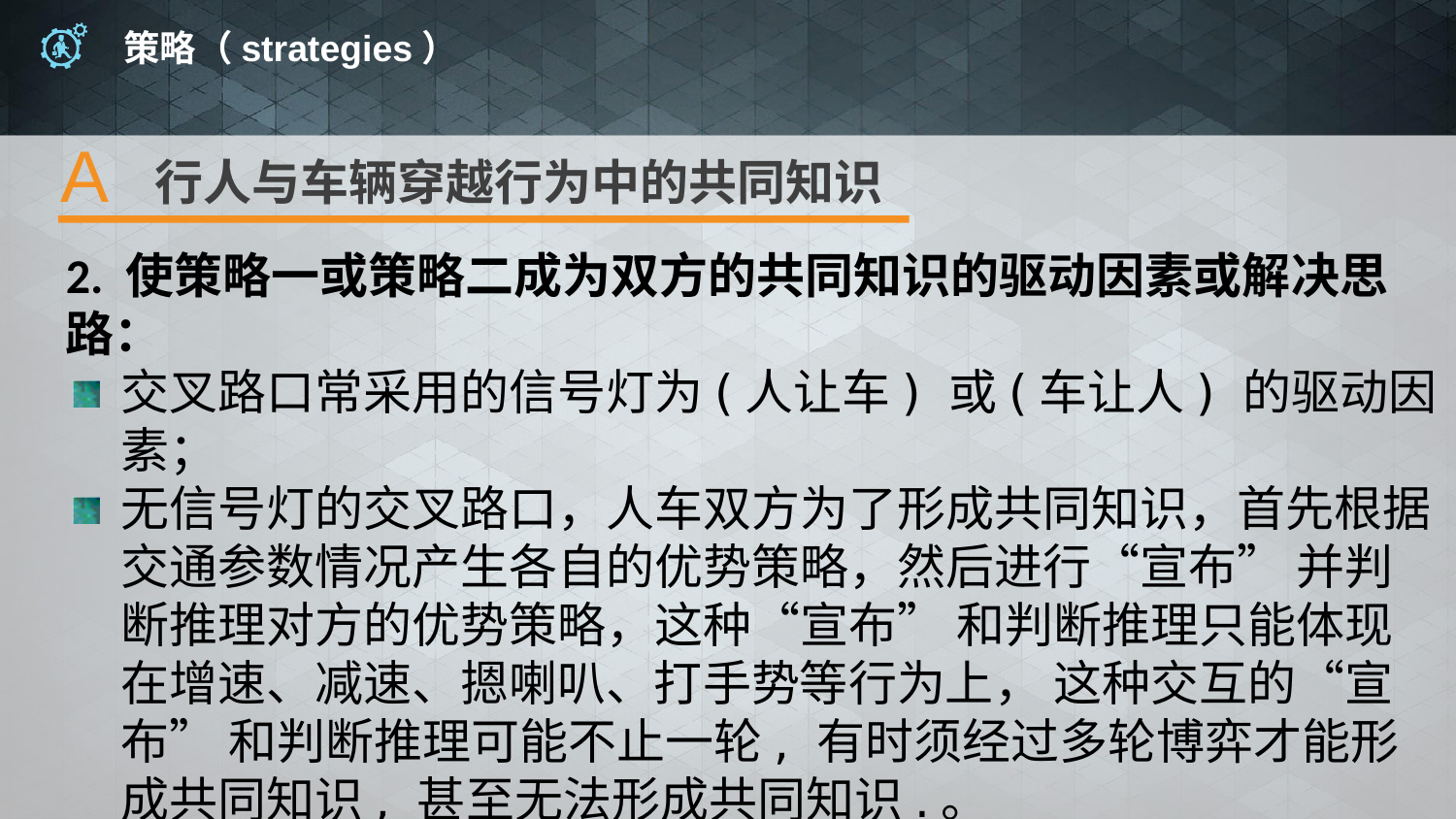

# 策略（strategies）
A
行人与车辆穿越行为中的共同知识

2. 使策略一或策略二成为双方的共同知识的驱动因素或解决思路：
交叉路口常采用的信号灯为(人让车) 或(车让人) 的驱动因素；
无信号灯的交叉路口，人车双方为了形成共同知识，首先根据交通参数情况产生各自的优势策略，然后进行“宣布” 并判断推理对方的优势策略，这种“宣布” 和判断推理只能体现在增速、减速、摁喇叭、打手势等行为上， 这种交互的“宣布” 和判断推理可能不止一轮, 有时须经过多轮博弈才能形成共同知识, 甚至无法形成共同知识.。